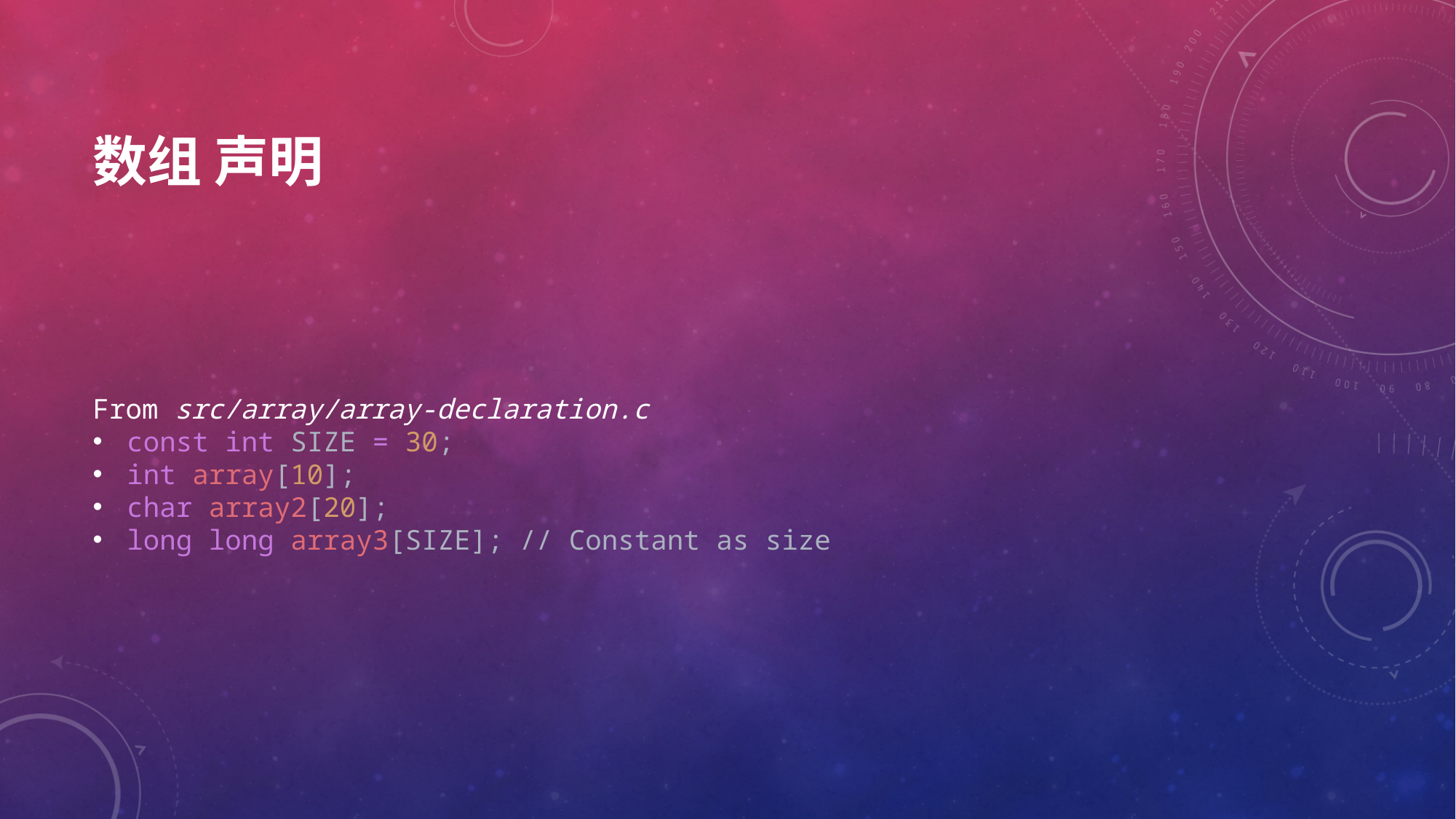

# 数组 声明
From src/array/array-declaration.c
const int SIZE = 30;
int array[10];
char array2[20];
long long array3[SIZE]; // Constant as size